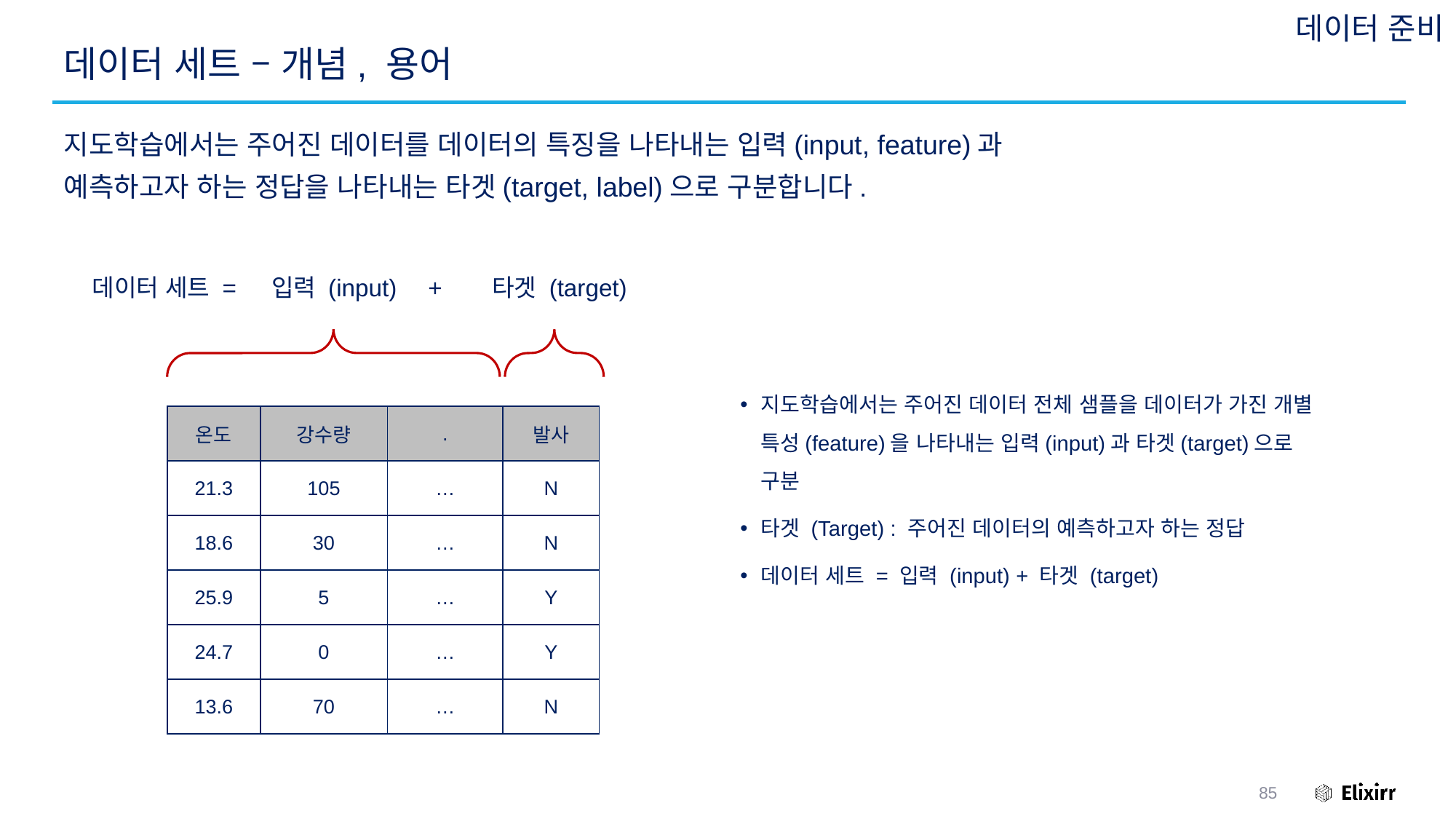

데이터 준비
# 데이터 세트 – 개념, 용어
지도학습에서는 주어진 데이터를 데이터의 특징을 나타내는 입력(input, feature)과
예측하고자 하는 정답을 나타내는 타겟(target, label)으로 구분합니다.

데이터 세트 =
입력 (input)
+
타겟 (target)

지도학습에서는 주어진 데이터 전체 샘플을 데이터가 가진 개별 특성(feature)을 나타내는 입력(input)과 타겟(target)으로 구분
타겟 (Target) : 주어진 데이터의 예측하고자 하는 정답
데이터 세트 = 입력 (input) + 타겟 (target)
| 온도 | 강수량 | . | 발사 |
| --- | --- | --- | --- |
| 21.3 | 105 | … | N |
| 18.6 | 30 | … | N |
| 25.9 | 5 | … | Y |
| 24.7 | 0 | … | Y |
| 13.6 | 70 | … | N |
85